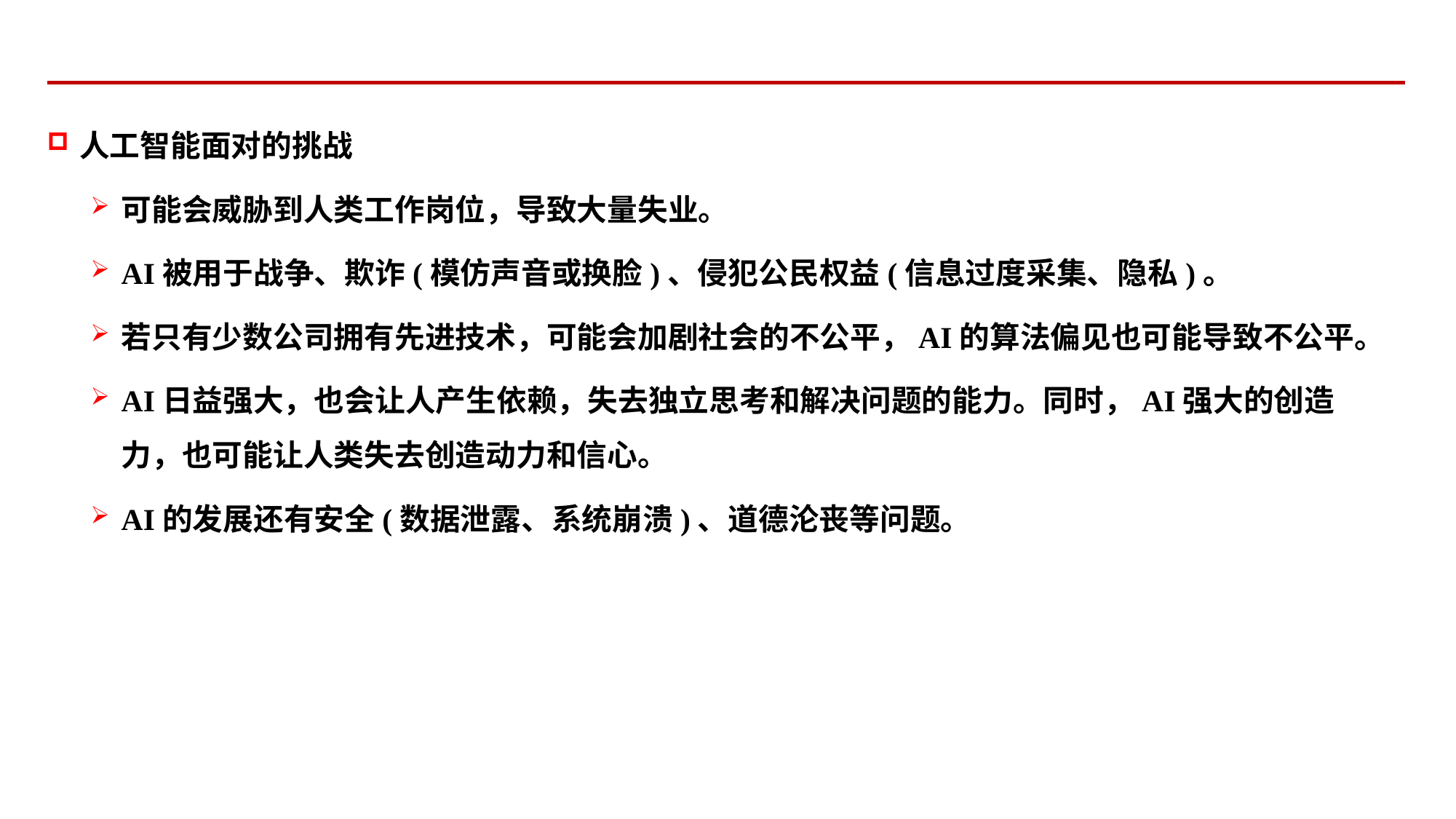

人工智能面对的挑战
可能会威胁到人类工作岗位，导致大量失业。
AI被用于战争、欺诈(模仿声音或换脸)、侵犯公民权益(信息过度采集、隐私)。
若只有少数公司拥有先进技术，可能会加剧社会的不公平，AI的算法偏见也可能导致不公平。
AI日益强大，也会让人产生依赖，失去独立思考和解决问题的能力。同时，AI强大的创造力，也可能让人类失去创造动力和信心。
AI的发展还有安全(数据泄露、系统崩溃)、道德沦丧等问题。